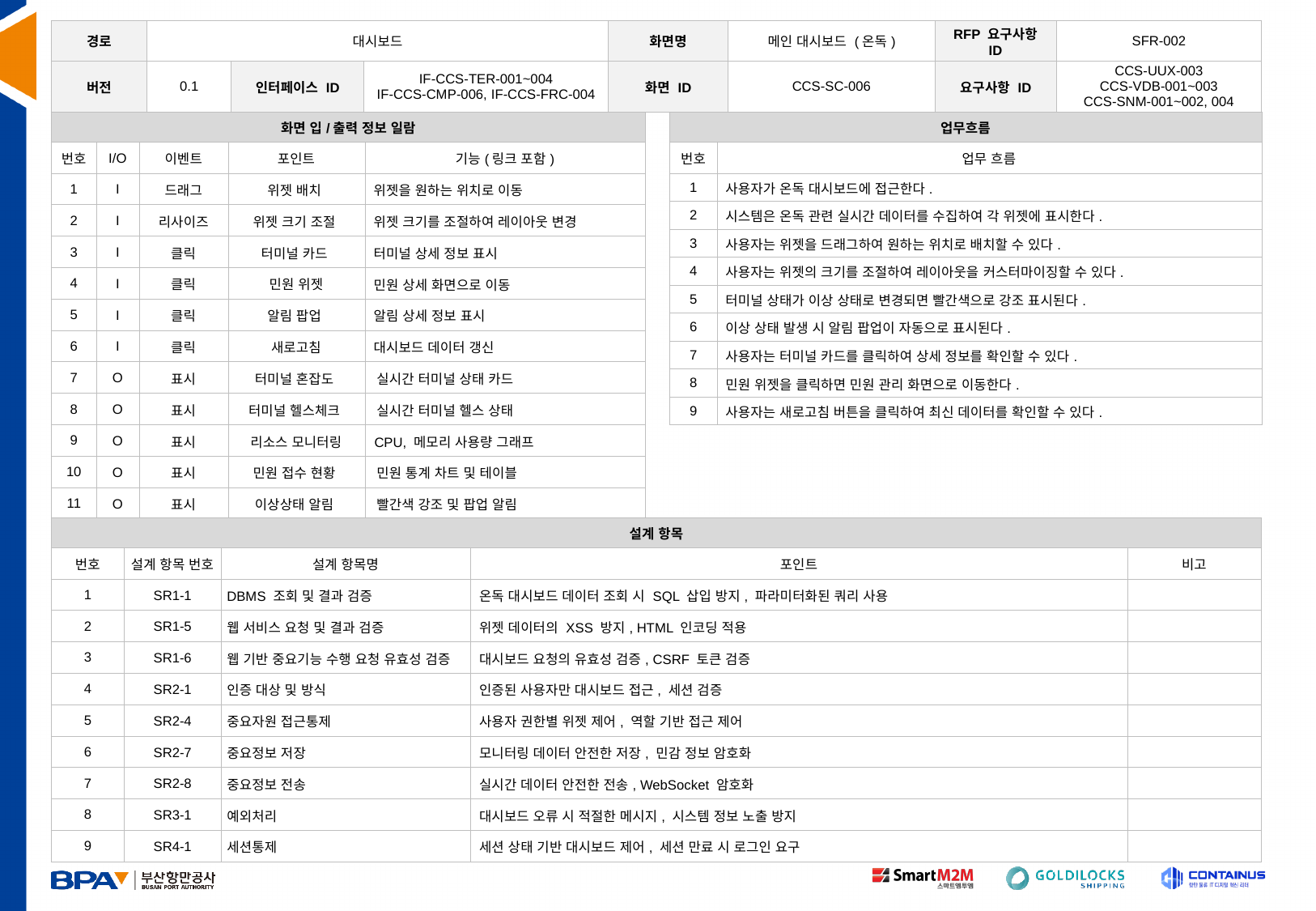

| 경로 | 대시보드 |  |  | 화면명 | 메인 대시보드 (온독) | RFP 요구사항 ID | SFR-002 |
| --- | --- | --- | --- | --- | --- | --- | --- |
| 버전 | 0.1 | 인터페이스 ID | IF-CCS-TER-001~004 IF-CCS-CMP-006, IF-CCS-FRC-004 | 화면 ID | CCS-SC-006 | 요구사항 ID | CCS-UUX-003 CCS-VDB-001~003 CCS-SNM-001~002, 004 |
| 화면 입/출력 정보 일람 |  |  |  |  |
| --- | --- | --- | --- | --- |
| 번호 | I/O | 이벤트 | 포인트 | 기능(링크 포함) |
| 1 | I | 드래그 | 위젯 배치 | 위젯을 원하는 위치로 이동 |
| 2 | I | 리사이즈 | 위젯 크기 조절 | 위젯 크기를 조절하여 레이아웃 변경 |
| 3 | I | 클릭 | 터미널 카드 | 터미널 상세 정보 표시 |
| 4 | I | 클릭 | 민원 위젯 | 민원 상세 화면으로 이동 |
| 5 | I | 클릭 | 알림 팝업 | 알림 상세 정보 표시 |
| 6 | I | 클릭 | 새로고침 | 대시보드 데이터 갱신 |
| 7 | O | 표시 | 터미널 혼잡도 | 실시간 터미널 상태 카드 |
| 8 | O | 표시 | 터미널 헬스체크 | 실시간 터미널 헬스 상태 |
| 9 | O | 표시 | 리소스 모니터링 | CPU, 메모리 사용량 그래프 |
| 10 | O | 표시 | 민원 접수 현황 | 민원 통계 차트 및 테이블 |
| 11 | O | 표시 | 이상상태 알림 | 빨간색 강조 및 팝업 알림 |
| 12 | O | 표시 | API 응답 상태 | API 성능 모니터링 위젯 |
| 업무흐름 |  |
| --- | --- |
| 번호 | 업무 흐름 |
| 1 | 사용자가 온독 대시보드에 접근한다. |
| 2 | 시스템은 온독 관련 실시간 데이터를 수집하여 각 위젯에 표시한다. |
| 3 | 사용자는 위젯을 드래그하여 원하는 위치로 배치할 수 있다. |
| 4 | 사용자는 위젯의 크기를 조절하여 레이아웃을 커스터마이징할 수 있다. |
| 5 | 터미널 상태가 이상 상태로 변경되면 빨간색으로 강조 표시된다. |
| 6 | 이상 상태 발생 시 알림 팝업이 자동으로 표시된다. |
| 7 | 사용자는 터미널 카드를 클릭하여 상세 정보를 확인할 수 있다. |
| 8 | 민원 위젯을 클릭하면 민원 관리 화면으로 이동한다. |
| 9 | 사용자는 새로고침 버튼을 클릭하여 최신 데이터를 확인할 수 있다. |
| 설계 항목 |  |  |  |  |
| --- | --- | --- | --- | --- |
| 번호 | 설계 항목 번호 | 설계 항목명 | 포인트 | 비고 |
| 1 | SR1-1 | DBMS 조회 및 결과 검증 | 온독 대시보드 데이터 조회 시 SQL 삽입 방지, 파라미터화된 쿼리 사용 |  |
| 2 | SR1-5 | 웹 서비스 요청 및 결과 검증 | 위젯 데이터의 XSS 방지, HTML 인코딩 적용 |  |
| 3 | SR1-6 | 웹 기반 중요기능 수행 요청 유효성 검증 | 대시보드 요청의 유효성 검증, CSRF 토큰 검증 |  |
| 4 | SR2-1 | 인증 대상 및 방식 | 인증된 사용자만 대시보드 접근, 세션 검증 |  |
| 5 | SR2-4 | 중요자원 접근통제 | 사용자 권한별 위젯 제어, 역할 기반 접근 제어 |  |
| 6 | SR2-7 | 중요정보 저장 | 모니터링 데이터 안전한 저장, 민감 정보 암호화 |  |
| 7 | SR2-8 | 중요정보 전송 | 실시간 데이터 안전한 전송, WebSocket 암호화 |  |
| 8 | SR3-1 | 예외처리 | 대시보드 오류 시 적절한 메시지, 시스템 정보 노출 방지 |  |
| 9 | SR4-1 | 세션통제 | 세션 상태 기반 대시보드 제어, 세션 만료 시 로그인 요구 |  |